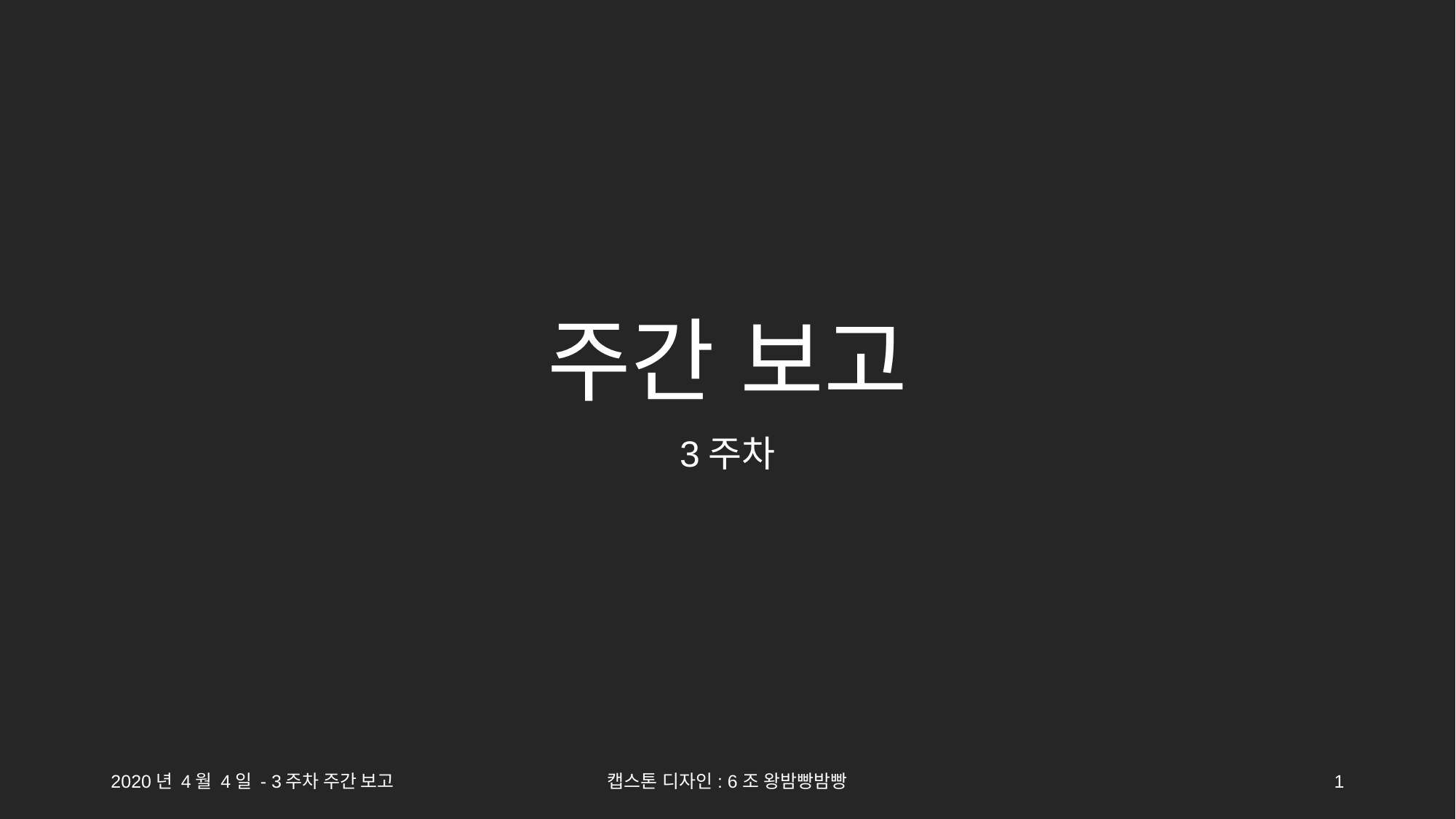

# 주간 보고
3주차
2020년 4월 4일 - 3주차 주간 보고
캡스톤 디자인: 6조 왕밤빵밤빵
1